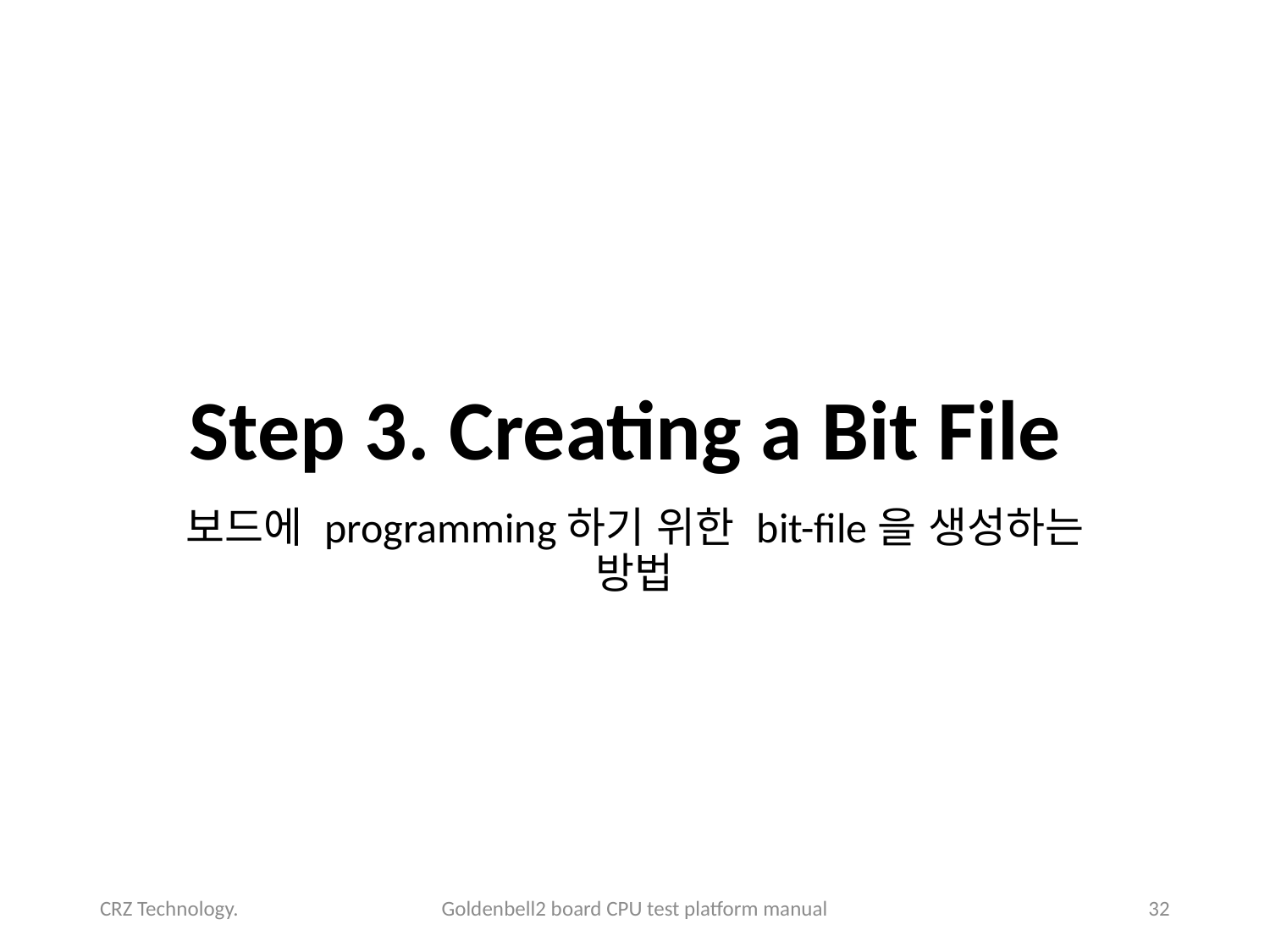

# Step 3. Creating a Bit File
보드에 programming하기 위한 bit-file을 생성하는 방법
CRZ Technology.
Goldenbell2 board CPU test platform manual
32